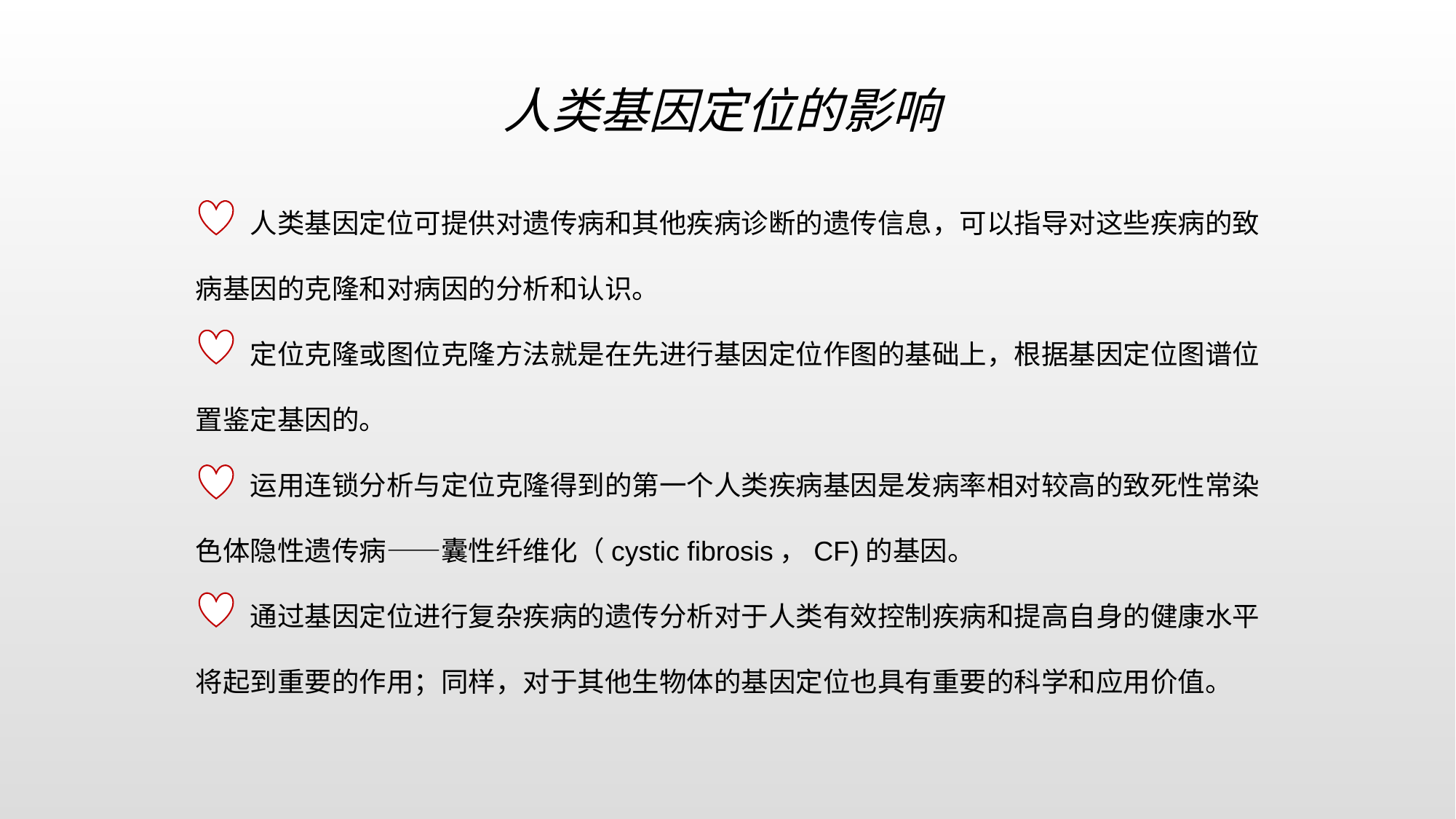

人类基因定位的影响
人类基因定位可提供对遗传病和其他疾病诊断的遗传信息，可以指导对这些疾病的致病基因的克隆和对病因的分析和认识。
定位克隆或图位克隆方法就是在先进行基因定位作图的基础上，根据基因定位图谱位置鉴定基因的。
运用连锁分析与定位克隆得到的第一个人类疾病基因是发病率相对较高的致死性常染色体隐性遗传病——囊性纤维化（cystic fibrosis，CF)的基因。
通过基因定位进行复杂疾病的遗传分析对于人类有效控制疾病和提高自身的健康水平将起到重要的作用；同样，对于其他生物体的基因定位也具有重要的科学和应用价值。